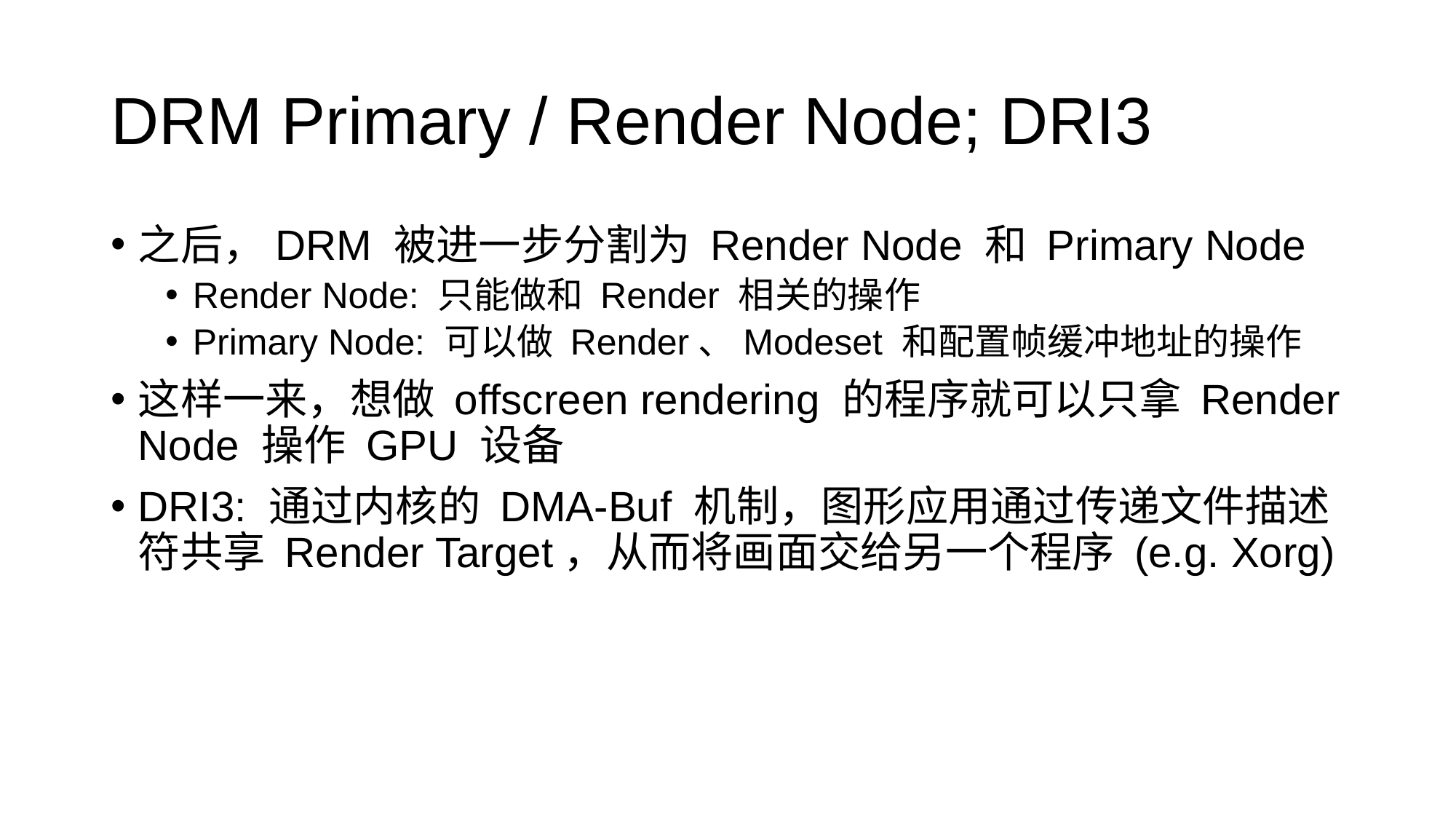

# DRM Primary / Render Node; DRI3
之后，DRM 被进一步分割为 Render Node 和 Primary Node
Render Node: 只能做和 Render 相关的操作
Primary Node: 可以做 Render、Modeset 和配置帧缓冲地址的操作
这样一来，想做 offscreen rendering 的程序就可以只拿 Render Node 操作 GPU 设备
DRI3: 通过内核的 DMA-Buf 机制，图形应用通过传递文件描述符共享 Render Target，从而将画面交给另一个程序 (e.g. Xorg)